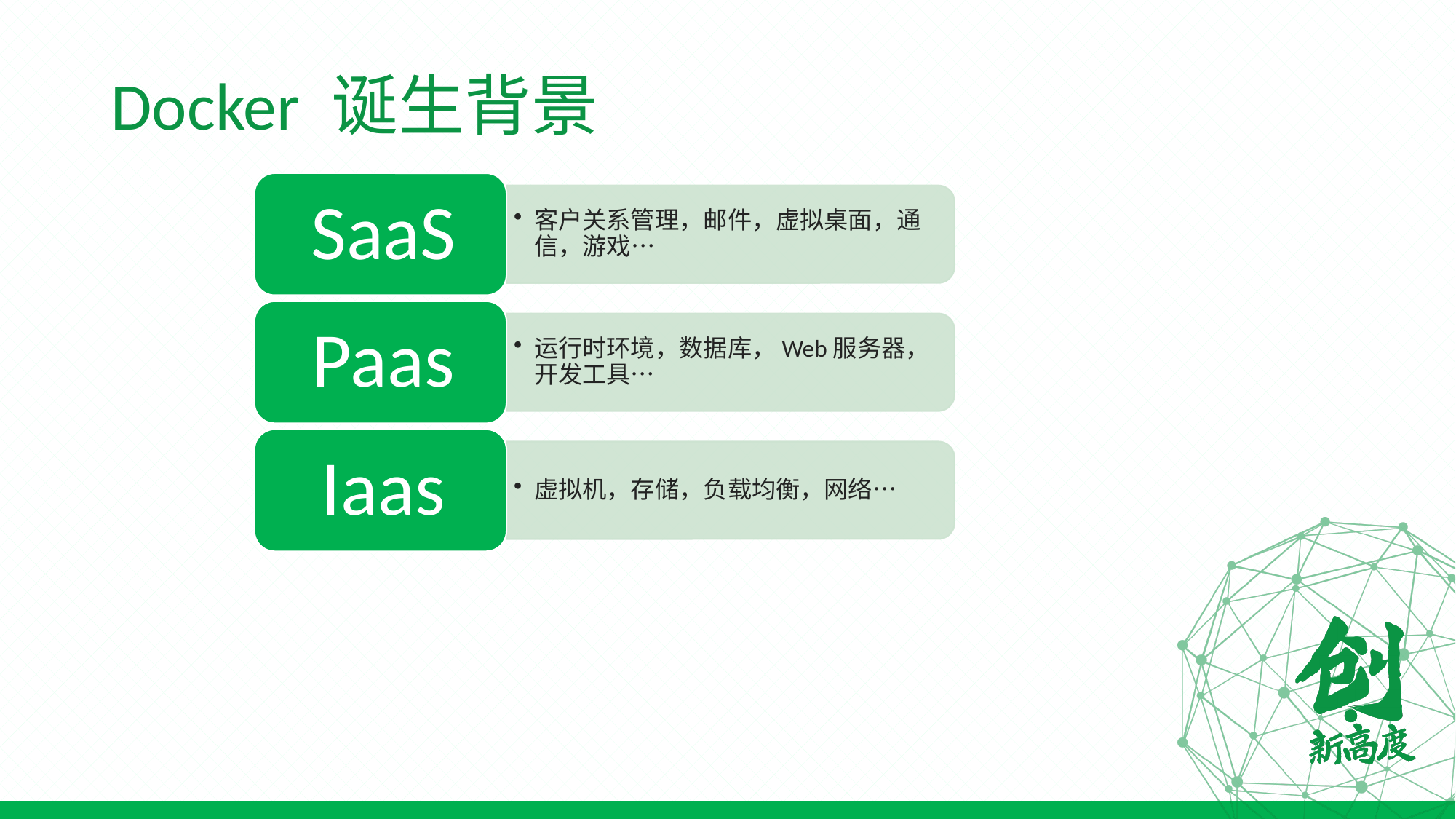

# Docker 诞生背景
客户关系管理，邮件，虚拟桌面，通信，游戏…
SaaS
运行时环境，数据库，Web服务器，开发工具…
Paas
虚拟机，存储，负载均衡，网络…
Iaas